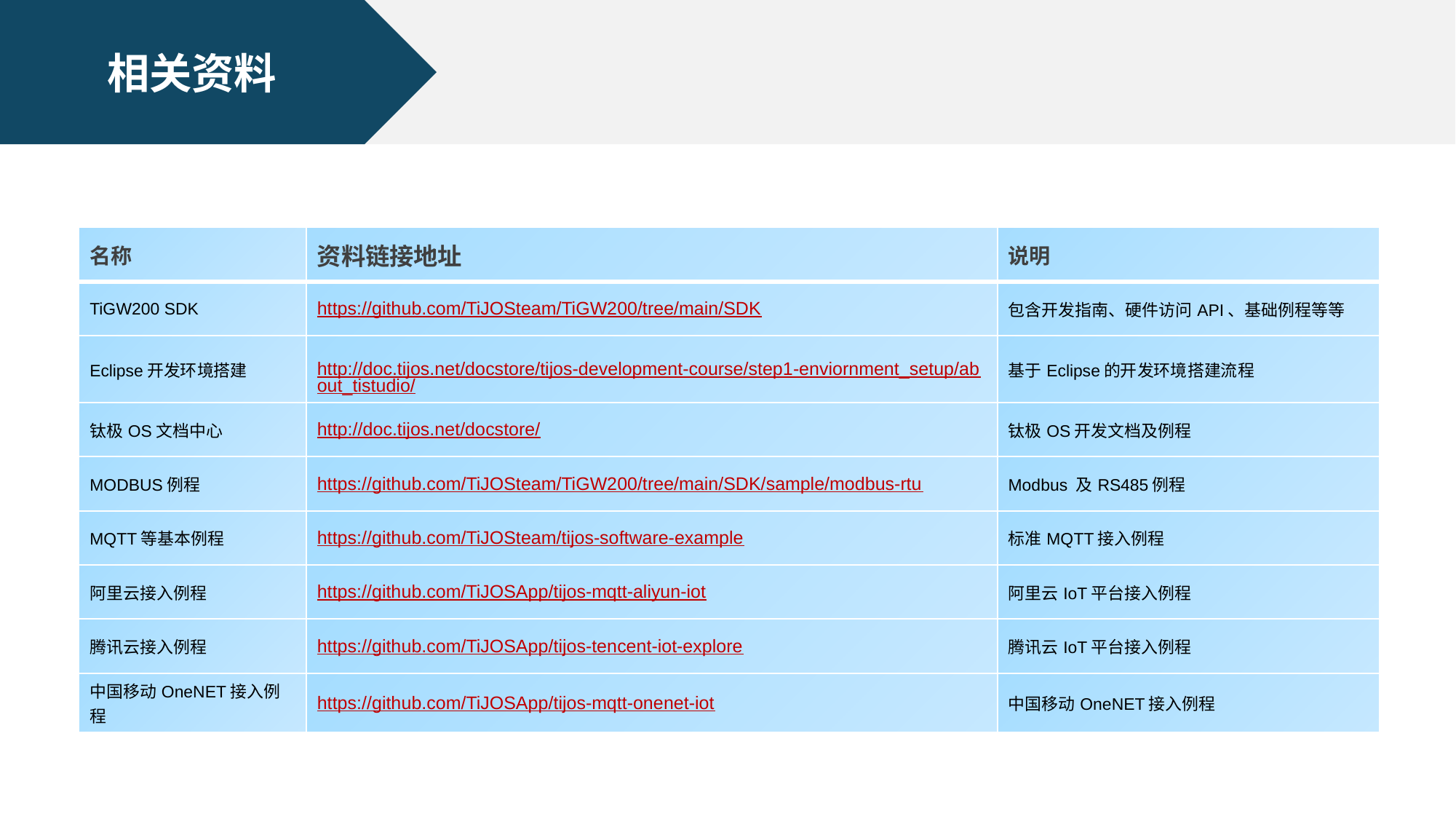

相关资料
| 名称 | 资料链接地址 | 说明 |
| --- | --- | --- |
| TiGW200 SDK | https://github.com/TiJOSteam/TiGW200/tree/main/SDK | 包含开发指南、硬件访问API、基础例程等等 |
| Eclipse开发环境搭建 | http://doc.tijos.net/docstore/tijos-development-course/step1-enviornment\_setup/about\_tistudio/ | 基于Eclipse的开发环境搭建流程 |
| 钛极OS文档中心 | http://doc.tijos.net/docstore/ | 钛极OS开发文档及例程 |
| MODBUS例程 | https://github.com/TiJOSteam/TiGW200/tree/main/SDK/sample/modbus-rtu | Modbus 及RS485例程 |
| MQTT等基本例程 | https://github.com/TiJOSteam/tijos-software-example | 标准MQTT接入例程 |
| 阿里云接入例程 | https://github.com/TiJOSApp/tijos-mqtt-aliyun-iot | 阿里云IoT平台接入例程 |
| 腾讯云接入例程 | https://github.com/TiJOSApp/tijos-tencent-iot-explore | 腾讯云IoT平台接入例程 |
| 中国移动OneNET接入例程 | https://github.com/TiJOSApp/tijos-mqtt-onenet-iot | 中国移动OneNET接入例程 |